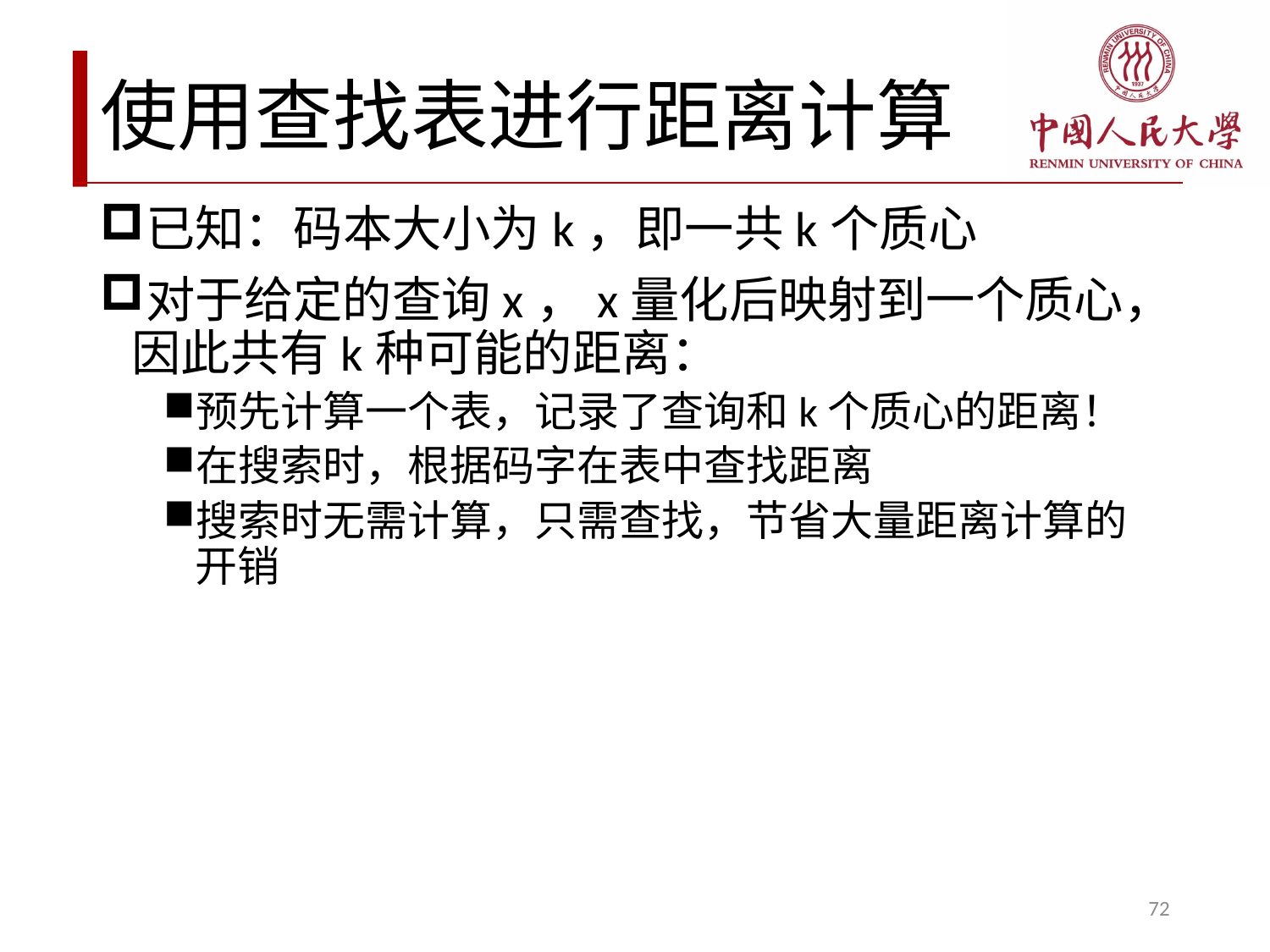

# 使用查找表进行距离计算
已知：码本大小为k，即一共k个质心
对于给定的查询x，x量化后映射到一个质心，因此共有k种可能的距离：
预先计算一个表，记录了查询和k个质心的距离！
在搜索时，根据码字在表中查找距离
搜索时无需计算，只需查找，节省大量距离计算的开销

72